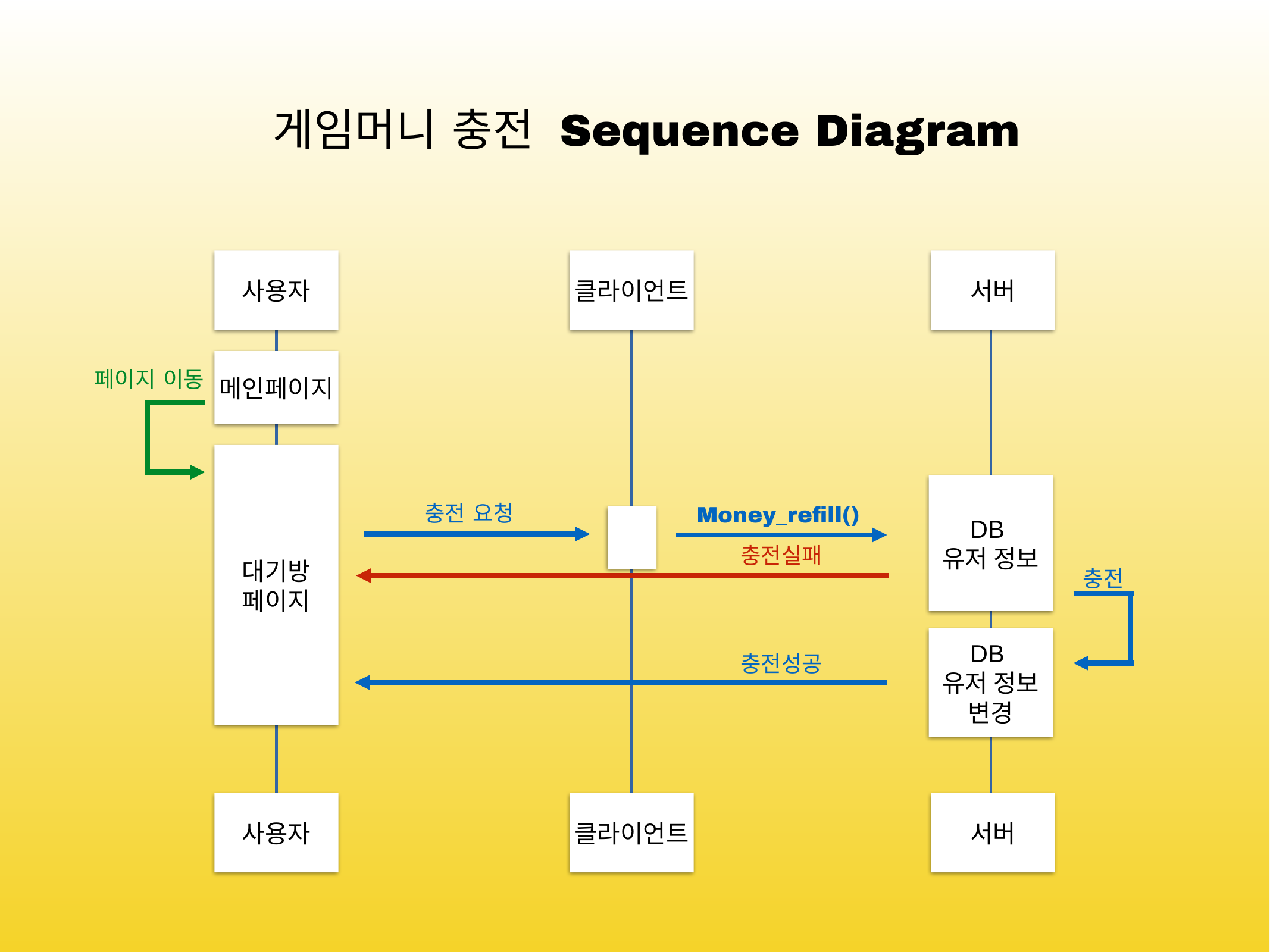

게임머니 충전 Sequence Diagram

사용자

클라이언트

서버

메인페이지
페이지 이동

대기방
페이지

DB
유저 정보
충전 요청
Money_refill()

충전실패
충전

DB
유저 정보
변경
충전성공

사용자

클라이언트

서버